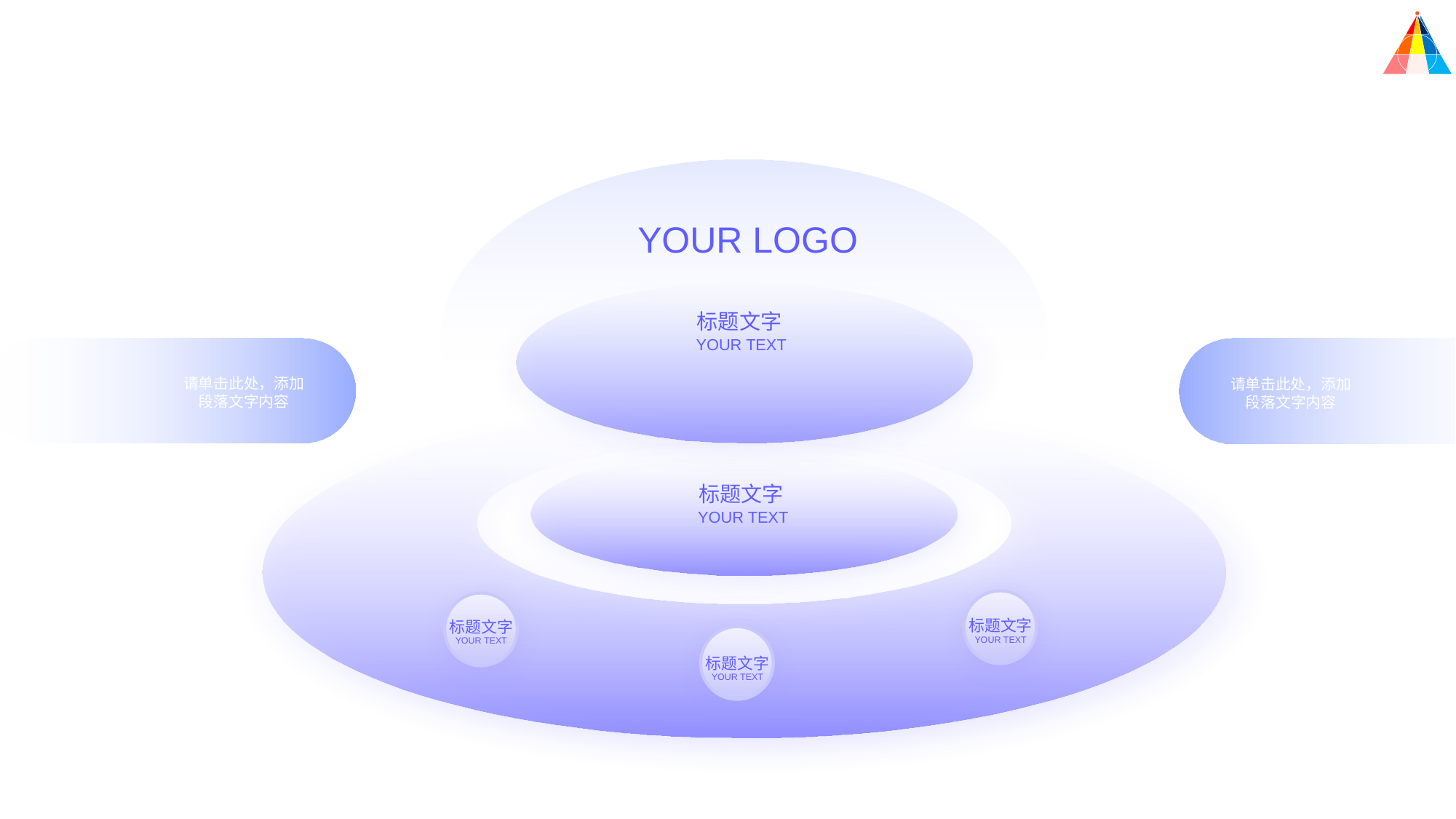

YOUR LOGO

标题文字
YOUR TEXT

请单击此处，添加段落文字内容

请单击此处，添加段落文字内容

标题文字
YOUR TEXT

标题文字
标题文字

YOUR TEXT
YOUR TEXT
标题文字
YOUR TEXT